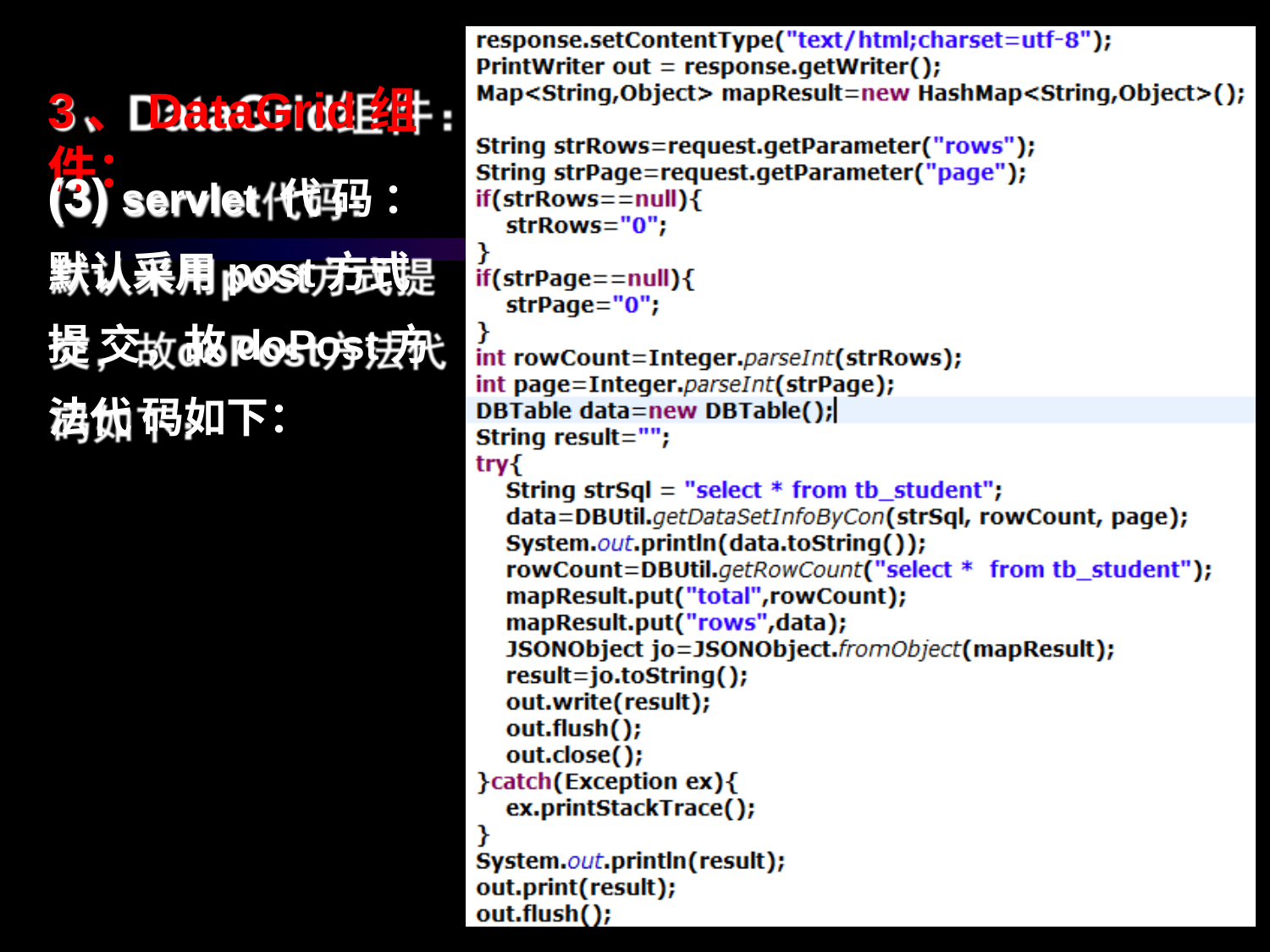

# 3、DataGrid组件：

(3) servlet 代 码 ：  默认采用post方式提 交，故doPost方法代 码如下：